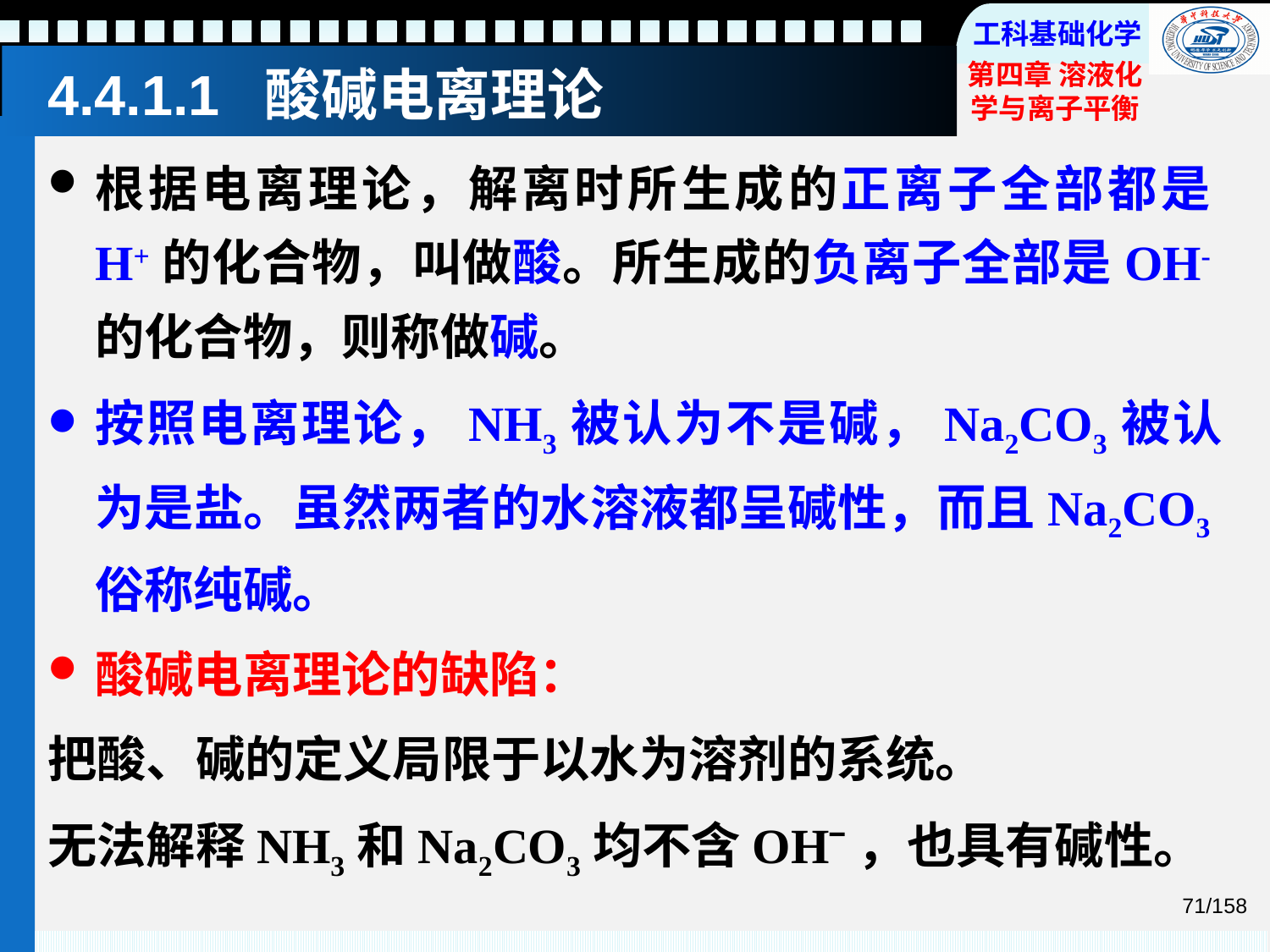

# 4.4.1.1  酸碱电离理论
根据电离理论，解离时所生成的正离子全部都是H+的化合物，叫做酸。所生成的负离子全部是OH-的化合物，则称做碱。
按照电离理论，NH3被认为不是碱，Na2CO3被认为是盐。虽然两者的水溶液都呈碱性，而且Na2CO3俗称纯碱。
酸碱电离理论的缺陷：
把酸、碱的定义局限于以水为溶剂的系统。
无法解释NH3和Na2CO3均不含OHˉ，也具有碱性。